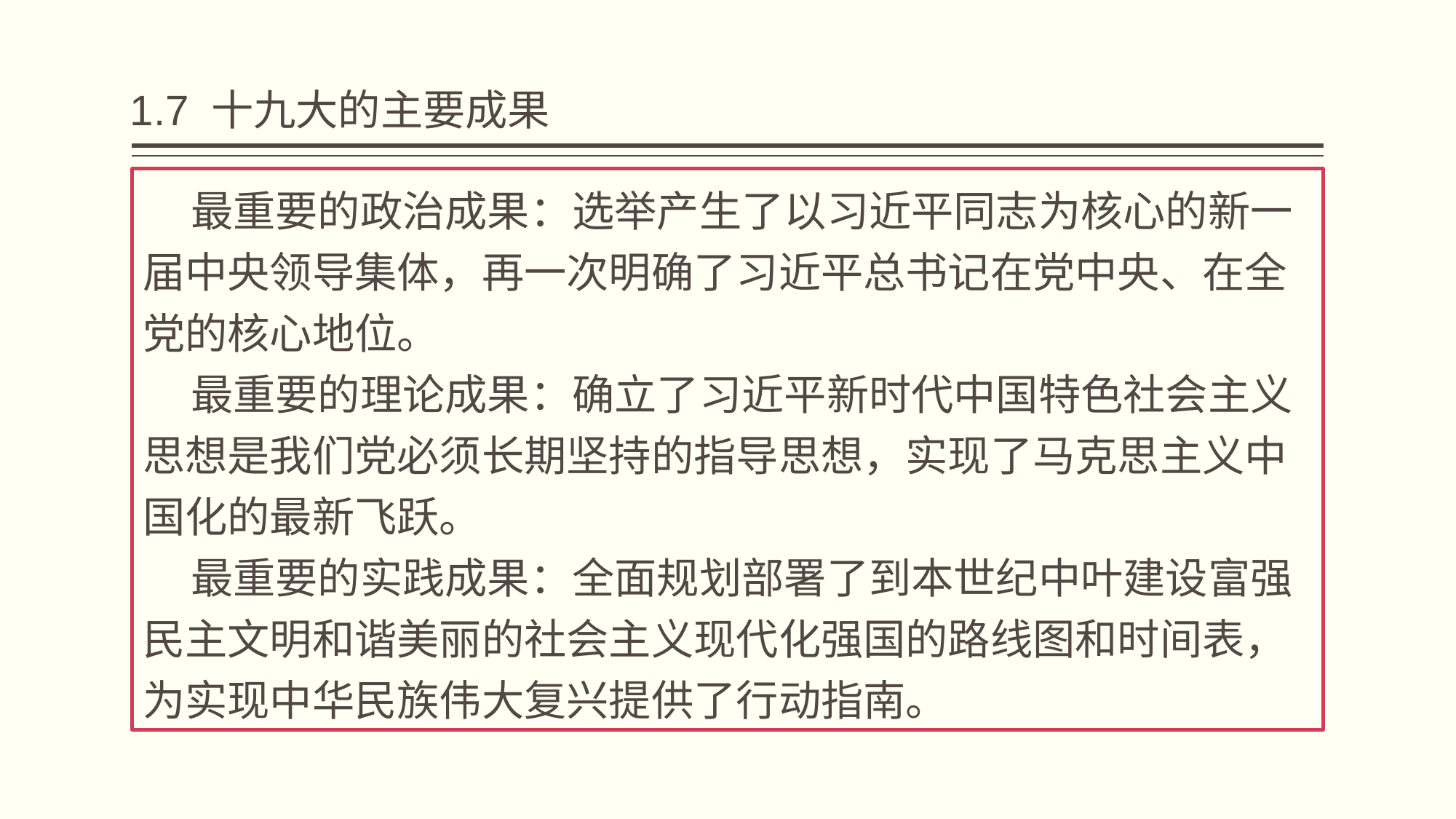

# 1.7 十九大的主要成果
    最重要的政治成果：选举产生了以习近平同志为核心的新一届中央领导集体，再一次明确了习近平总书记在党中央、在全党的核心地位。
    最重要的理论成果：确立了习近平新时代中国特色社会主义思想是我们党必须长期坚持的指导思想，实现了马克思主义中国化的最新飞跃。
    最重要的实践成果：全面规划部署了到本世纪中叶建设富强民主文明和谐美丽的社会主义现代化强国的路线图和时间表，为实现中华民族伟大复兴提供了行动指南。